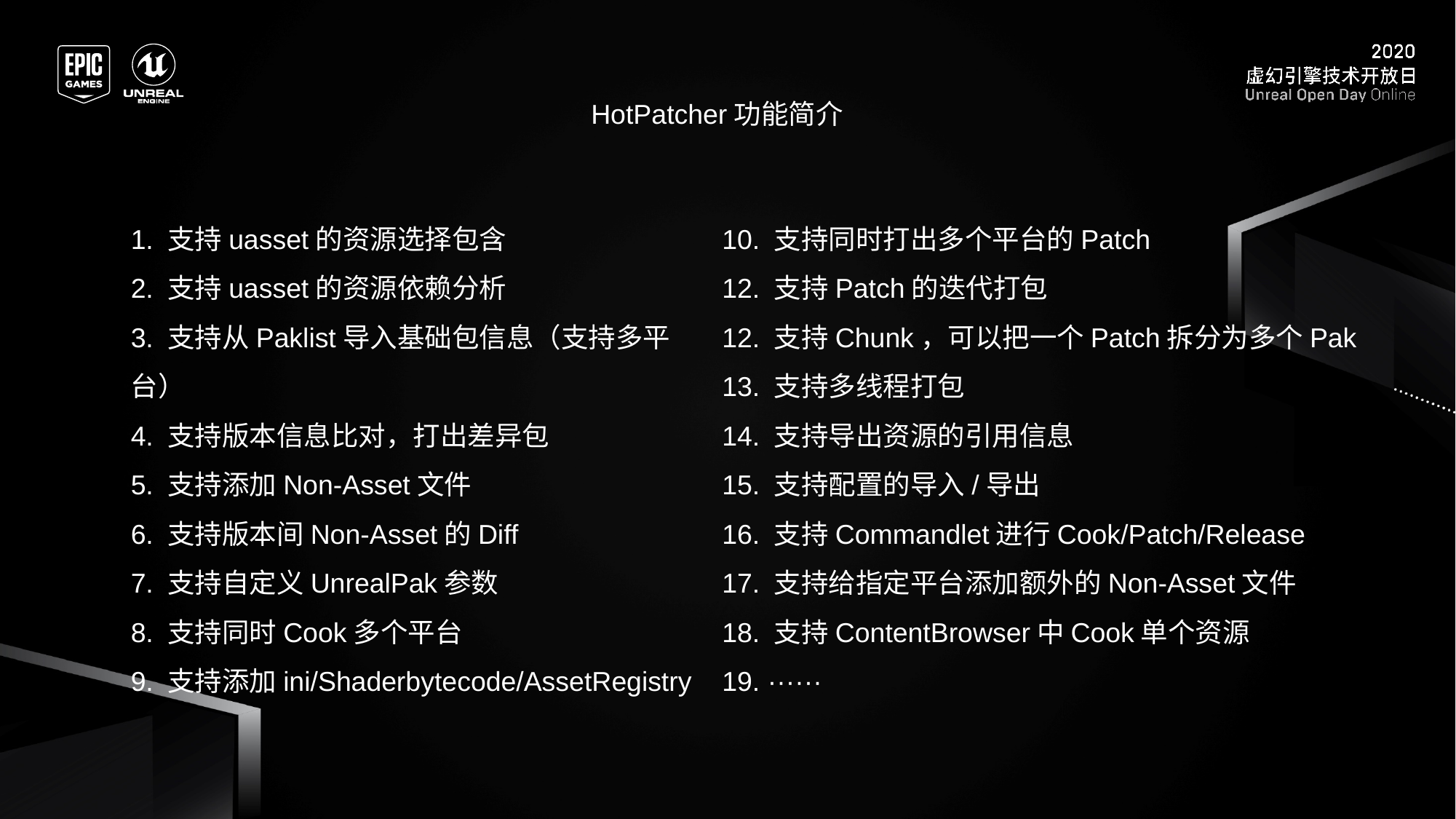

HotPatcher功能简介
1. 支持uasset的资源选择包含
2. 支持uasset的资源依赖分析
3. 支持从Paklist导入基础包信息（支持多平台）
4. 支持版本信息比对，打出差异包
5. 支持添加Non-Asset文件
6. 支持版本间Non-Asset的Diff
7. 支持自定义UnrealPak参数
8. 支持同时Cook多个平台
9. 支持添加ini/Shaderbytecode/AssetRegistry
10. 支持同时打出多个平台的Patch
12. 支持Patch的迭代打包
12. 支持Chunk，可以把一个Patch拆分为多个Pak
13. 支持多线程打包
14. 支持导出资源的引用信息
15. 支持配置的导入/导出
16. 支持Commandlet进行Cook/Patch/Release
17. 支持给指定平台添加额外的Non-Asset文件
18. 支持ContentBrowser中Cook单个资源
19. ······